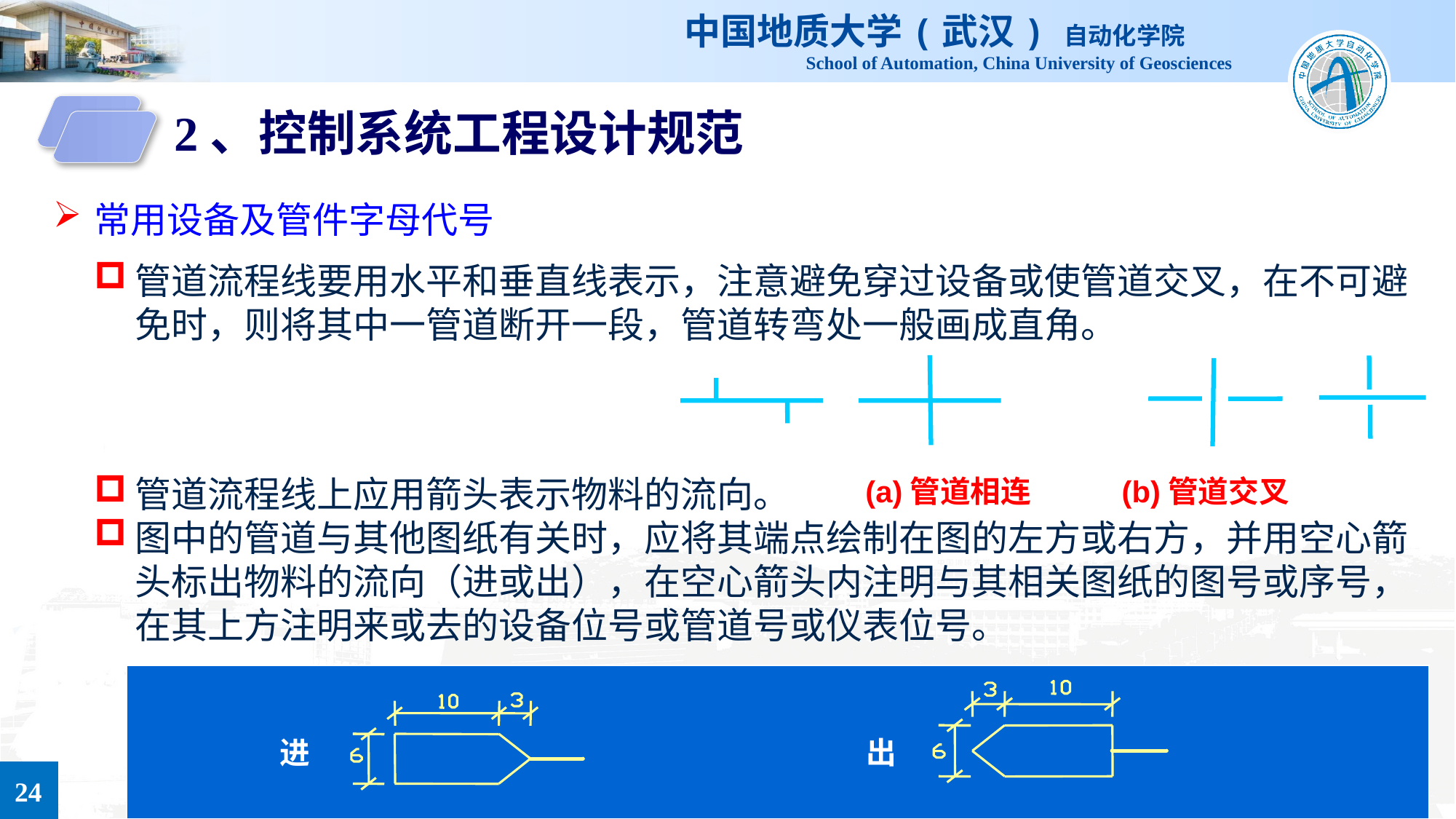

2、控制系统工程设计规范
常用设备及管件字母代号
管道流程线要用水平和垂直线表示，注意避免穿过设备或使管道交叉，在不可避免时，则将其中一管道断开一段，管道转弯处一般画成直角。

(a)管道相连            (b)管道交叉
管道流程线上应用箭头表示物料的流向。
图中的管道与其他图纸有关时，应将其端点绘制在图的左方或右方，并用空心箭头标出物料的流向（进或出），在空心箭头内注明与其相关图纸的图号或序号，在其上方注明来或去的设备位号或管道号或仪表位号。

进

出

24